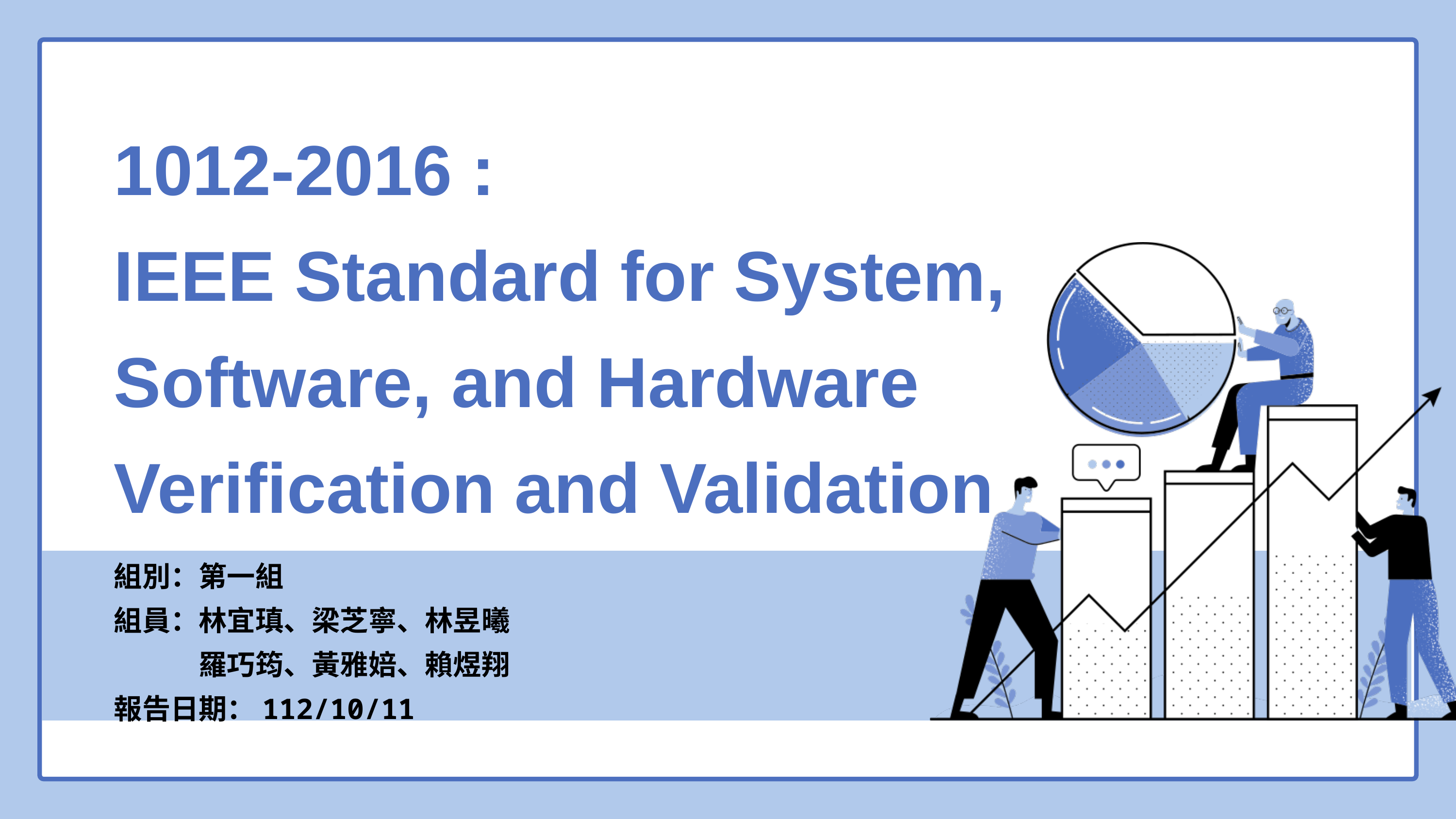

1012-2016 :
IEEE Standard for System, Software, and Hardware Verification and Validation

組別：第一組
組員：林宜瑱、梁芝寧、林昱曦
　　　羅巧筠、黃雅婄、賴煜翔
報告日期：112/10/11